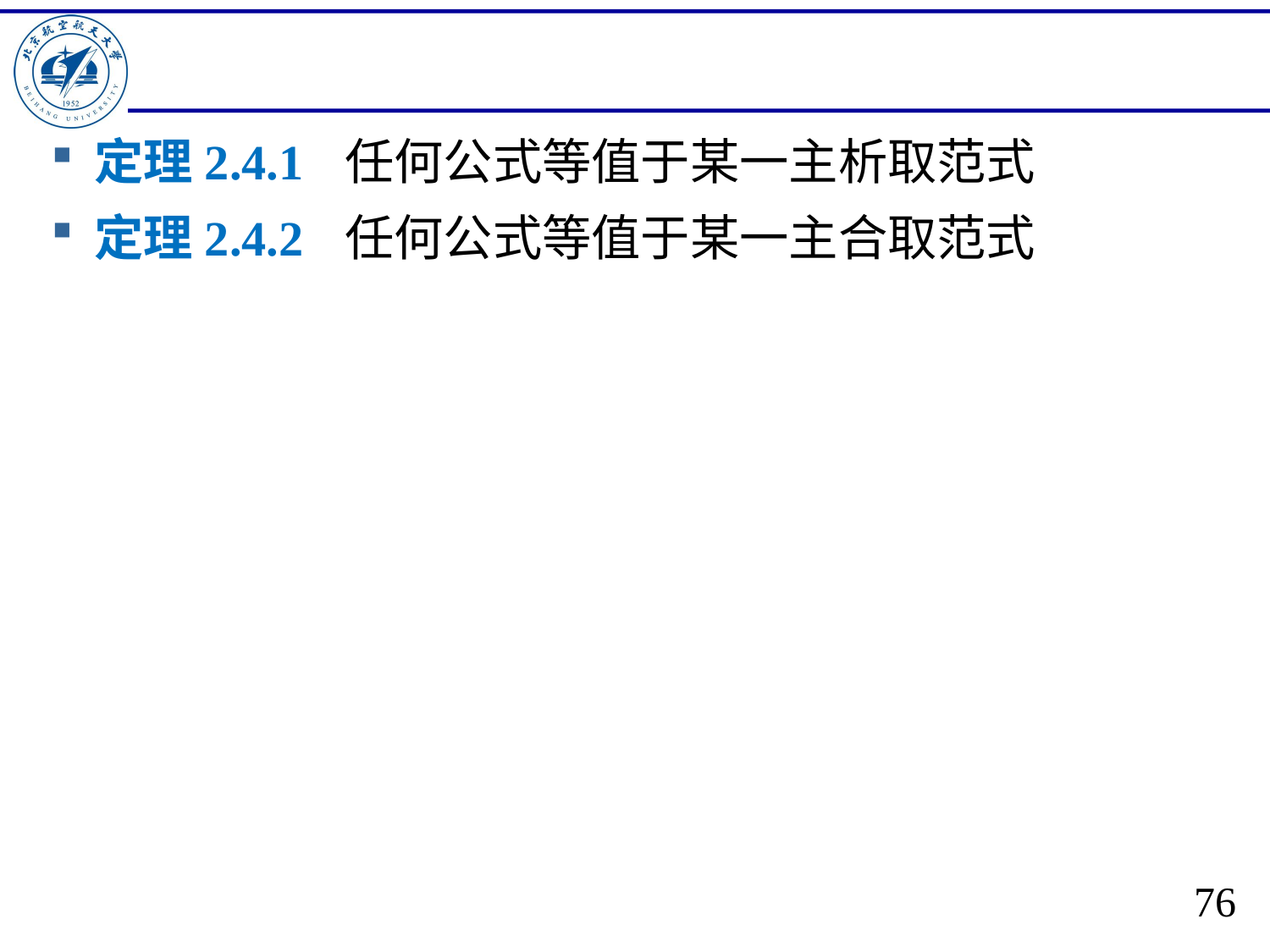

#
定理2.4.1 任何公式等值于某一主析取范式
定理2.4.2 任何公式等值于某一主合取范式